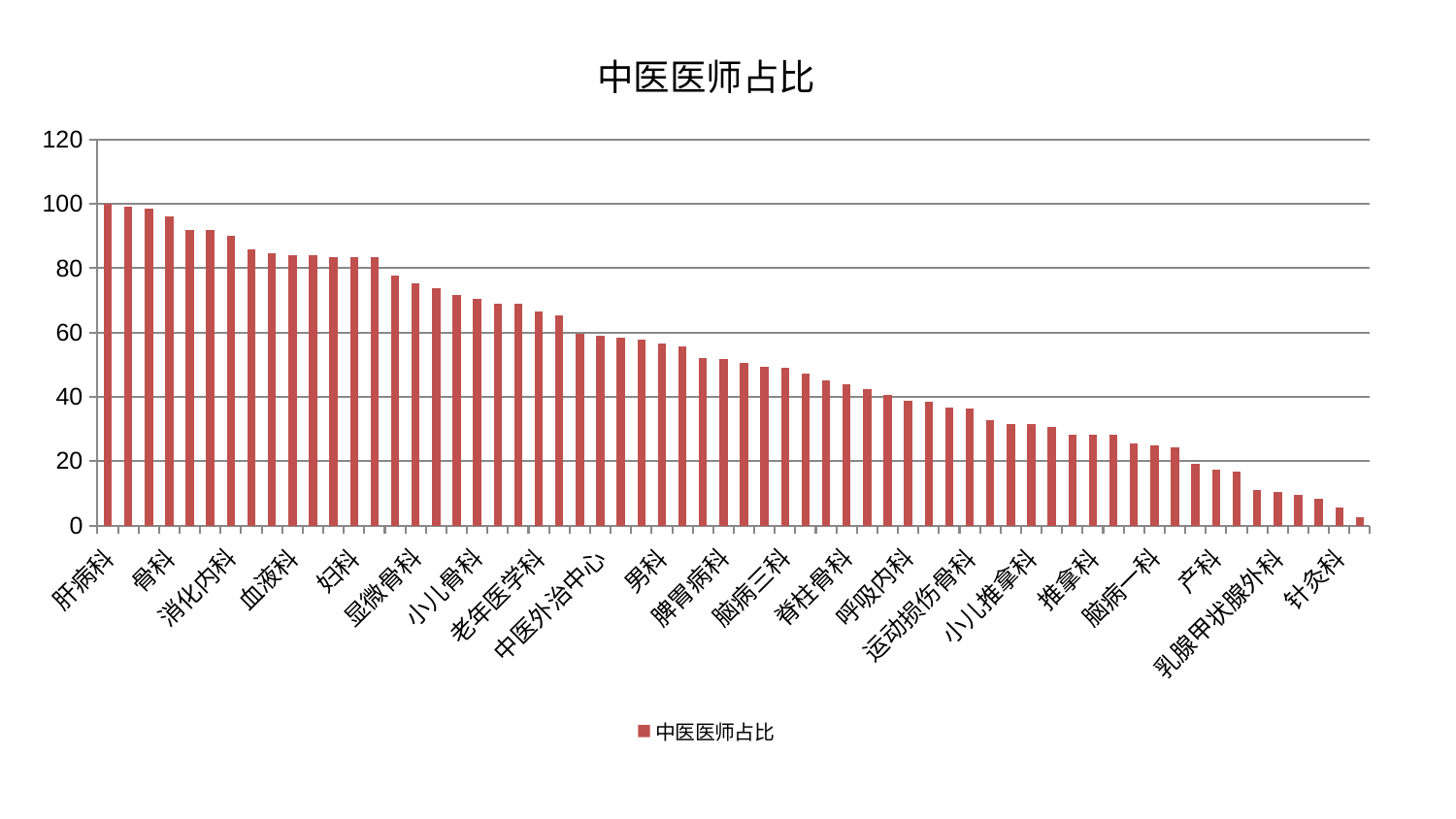

### Chart: 中医医师占比

| Category | 中医医师占比 |
|---|---|
| 肝病科 | 100.0 |
| 神经内科 | 99.11163945645545 |
| 治未病中心 | 98.49090606139113 |
| 骨科 | 96.03457704001897 |
| 心血管内科 | 91.9855254634363 |
| 肿瘤内科 | 91.94551446772267 |
| 消化内科 | 90.1611754083797 |
| 风湿病科 | 85.86195100807427 |
| 神经外科 | 84.75145340644812 |
| 血液科 | 84.20150346516897 |
| 心病三科 | 84.10947434326268 |
| 身心医学科 | 83.53191148823848 |
| 妇科 | 83.36176078514934 |
| 心病四科 | 83.32099920222849 |
| 微创骨科 | 77.75048464794949 |
| 显微骨科 | 75.22908379518765 |
| 肛肠科 | 73.78933209930321 |
| 妇科妇二科合并 | 71.64952789449916 |
| 小儿骨科 | 70.60633819616905 |
| 康复科 | 69.0782555767513 |
| 心病二科 | 69.00612729726372 |
| 老年医学科 | 66.62407157260608 |
| 周围血管科 | 65.38892931661447 |
| 胸外科 | 59.5151689725418 |
| 中医外治中心 | 58.938292566268224 |
| 东区重症医学科 | 58.44465463401026 |
| 儿科 | 57.71439856264441 |
| 男科 | 56.58457644378352 |
| 脾胃科消化科合并 | 55.65386587861016 |
| 关节骨科 | 52.09093663452778 |
| 脾胃病科 | 51.68727191194467 |
| 妇二科 | 50.670744886598925 |
| 泌尿外科 | 49.41772255681694 |
| 脑病三科 | 49.17815608798864 |
| 中医经典科 | 47.18906201549283 |
| 西区重症医学科 | 44.987086504298 |
| 脊柱骨科 | 43.866414489325 |
| 肾病科 | 42.30791151655384 |
| 脑病二科 | 40.69022371993963 |
| 呼吸内科 | 38.88999890971865 |
| 口腔科 | 38.496533159943205 |
| 耳鼻喉科 | 36.61687345918194 |
| 运动损伤骨科 | 36.44930519794119 |
| 医院 | 32.77677721173167 |
| 重症医学科 | 31.642966837365314 |
| 小儿推拿科 | 31.48451591352526 |
| 美容皮肤科 | 30.56914471022927 |
| 普通外科 | 28.335833526499567 |
| 推拿科 | 28.219414125467235 |
| 创伤骨科 | 28.117072836222512 |
| 内分泌科 | 25.62526230104441 |
| 脑病一科 | 24.964119346104262 |
| 皮肤科 | 24.23702093272906 |
| 心病一科 | 19.154122402245317 |
| 产科 | 17.444214876371326 |
| 肝胆外科 | 16.621740220516593 |
| 综合内科 | 11.103879573848573 |
| 乳腺甲状腺外科 | 10.507309709832267 |
| 东区肾病科 | 9.570904797757418 |
| 眼科 | 8.403699512279012 |
| 针灸科 | 5.646277589692554 |
| 肾脏内科 | 2.5030877728636898 |
311